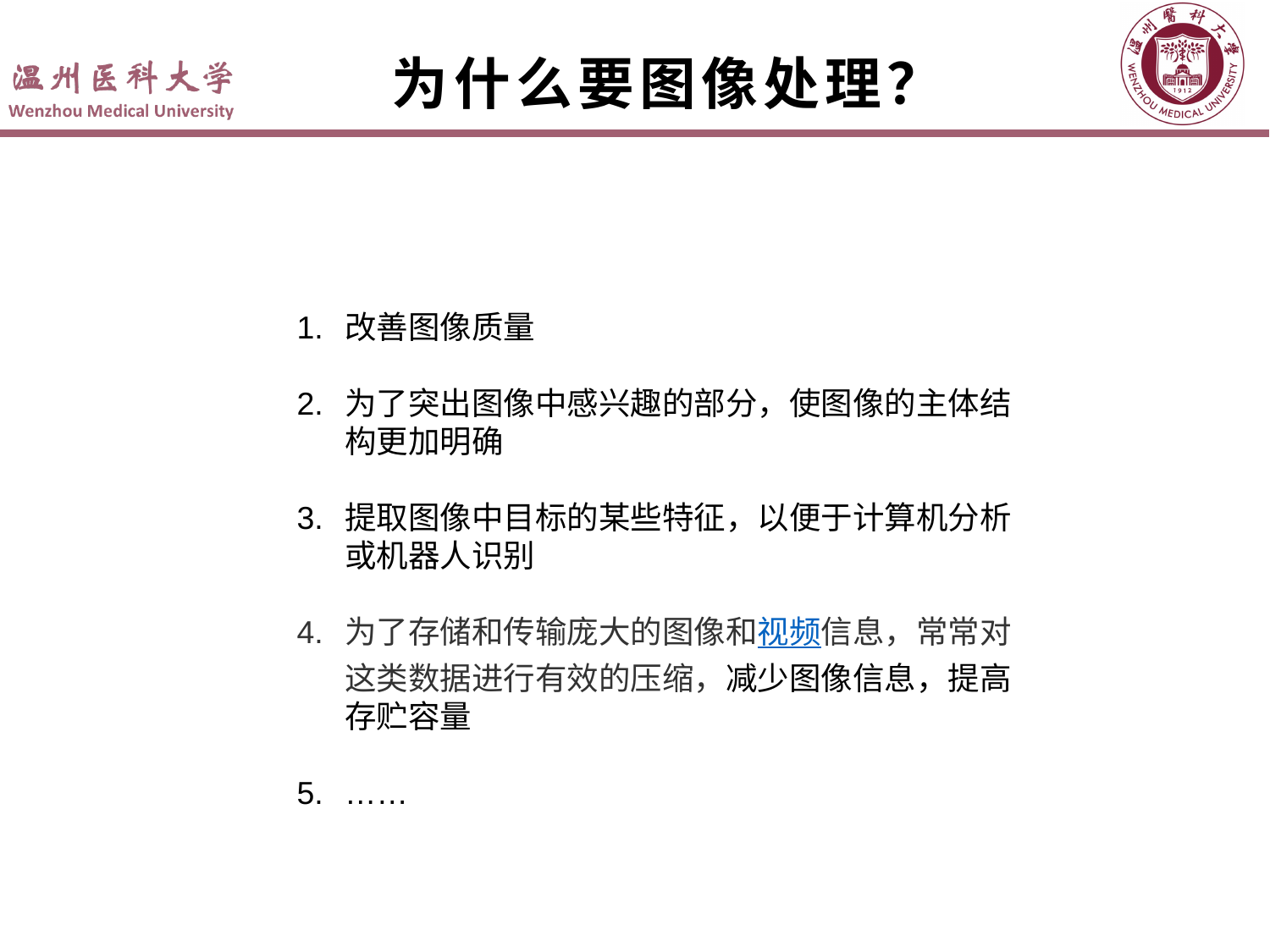

为什么要图像处理？
改善图像质量

为了突出图像中感兴趣的部分，使图像的主体结构更加明确

提取图像中目标的某些特征，以便于计算机分析或机器人识别

为了存储和传输庞大的图像和视频信息，常常对这类数据进行有效的压缩，减少图像信息，提高存贮容量

……